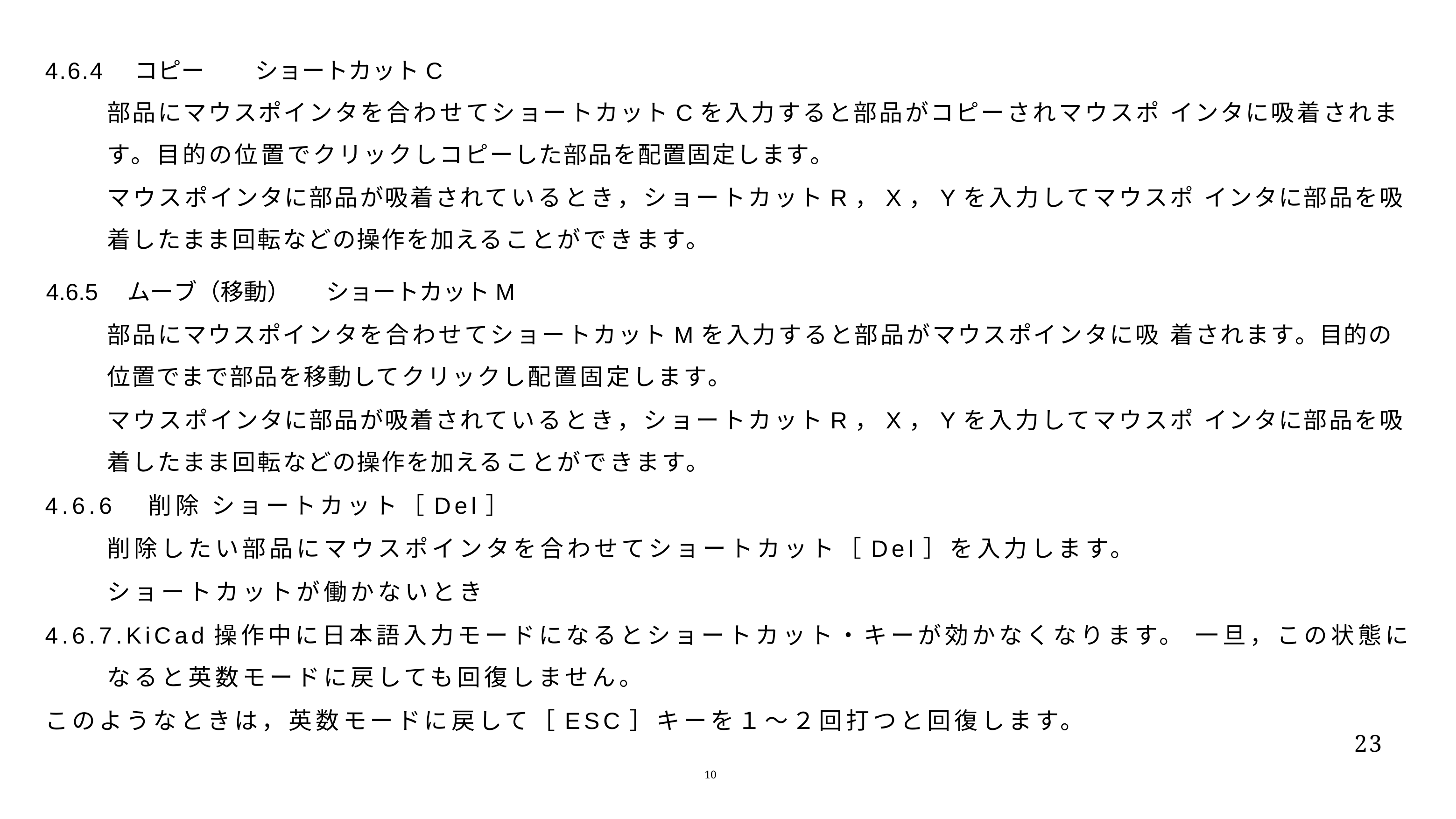

4.6.4　コピー	ショートカットC
部品にマウスポインタを合わせてショートカットCを入力すると部品がコピーされマウスポ インタに吸着されます。目的の位置でクリックしコピーした部品を配置固定します。
マウスポインタに部品が吸着されているとき，ショートカットR，X，Yを入力してマウスポ インタに部品を吸着したまま回転などの操作を加えることができます。
4.6.5　ムーブ（移動）	ショートカットM
部品にマウスポインタを合わせてショートカットMを入力すると部品がマウスポインタに吸 着されます。目的の位置でまで部品を移動してクリックし配置固定します。
マウスポインタに部品が吸着されているとき，ショートカットR，X，Yを入力してマウスポ インタに部品を吸着したまま回転などの操作を加えることができます。
4.6.6　削除 ショートカット［Del］
削除したい部品にマウスポインタを合わせてショートカット［Del］を入力します。
ショートカットが働かないとき
4.6.7.KiCad操作中に日本語入力モードになるとショートカット・キーが効かなくなります。 一旦，この状態になると英数モードに戻しても回復しません。
このようなときは，英数モードに戻して［ESC］キーを１～２回打つと回復します。
23
10